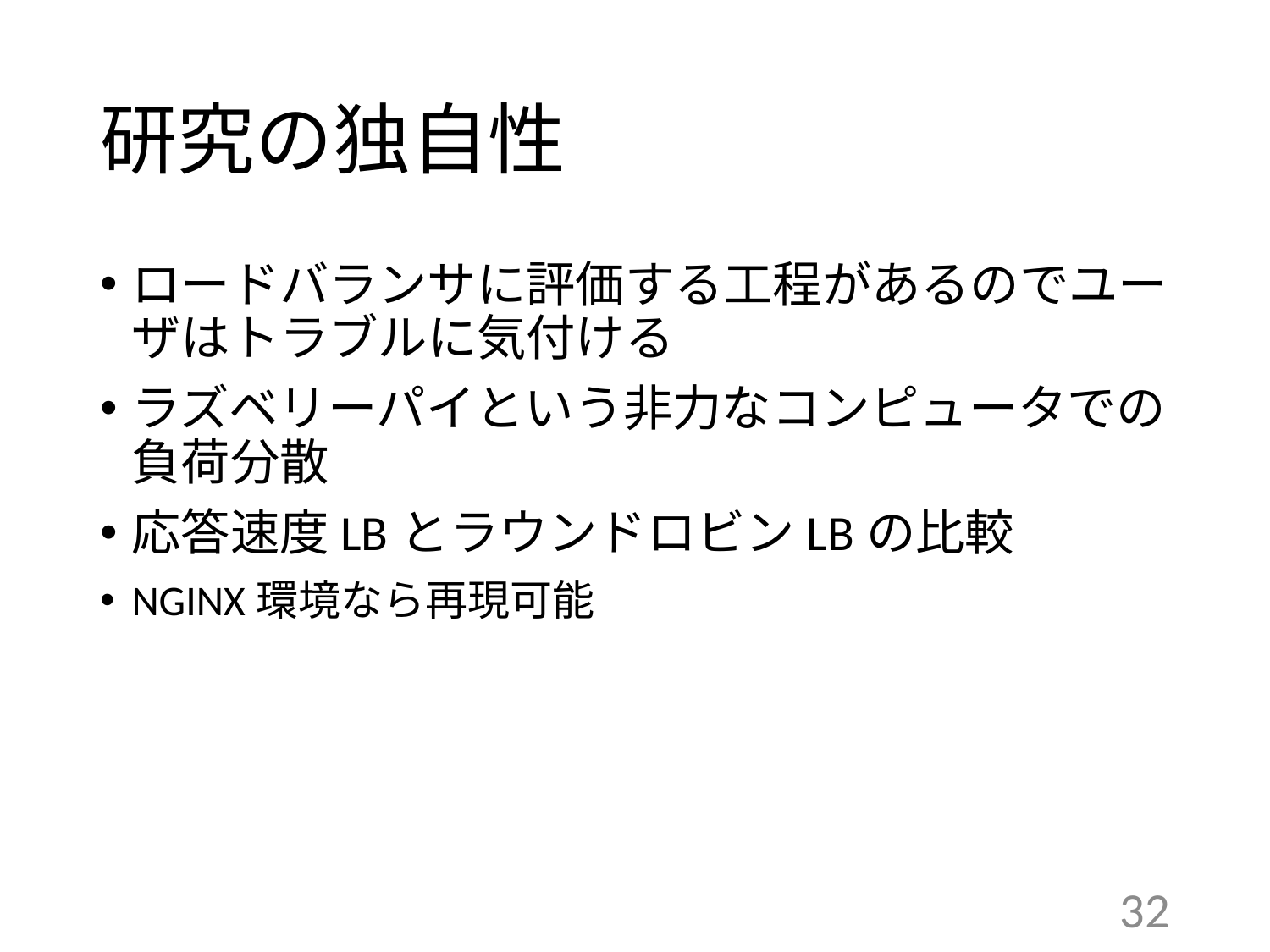

# 研究の独自性
ロードバランサに評価する工程があるのでユーザはトラブルに気付ける
ラズベリーパイという非力なコンピュータでの負荷分散
応答速度LBとラウンドロビンLBの比較
NGINX環境なら再現可能
32